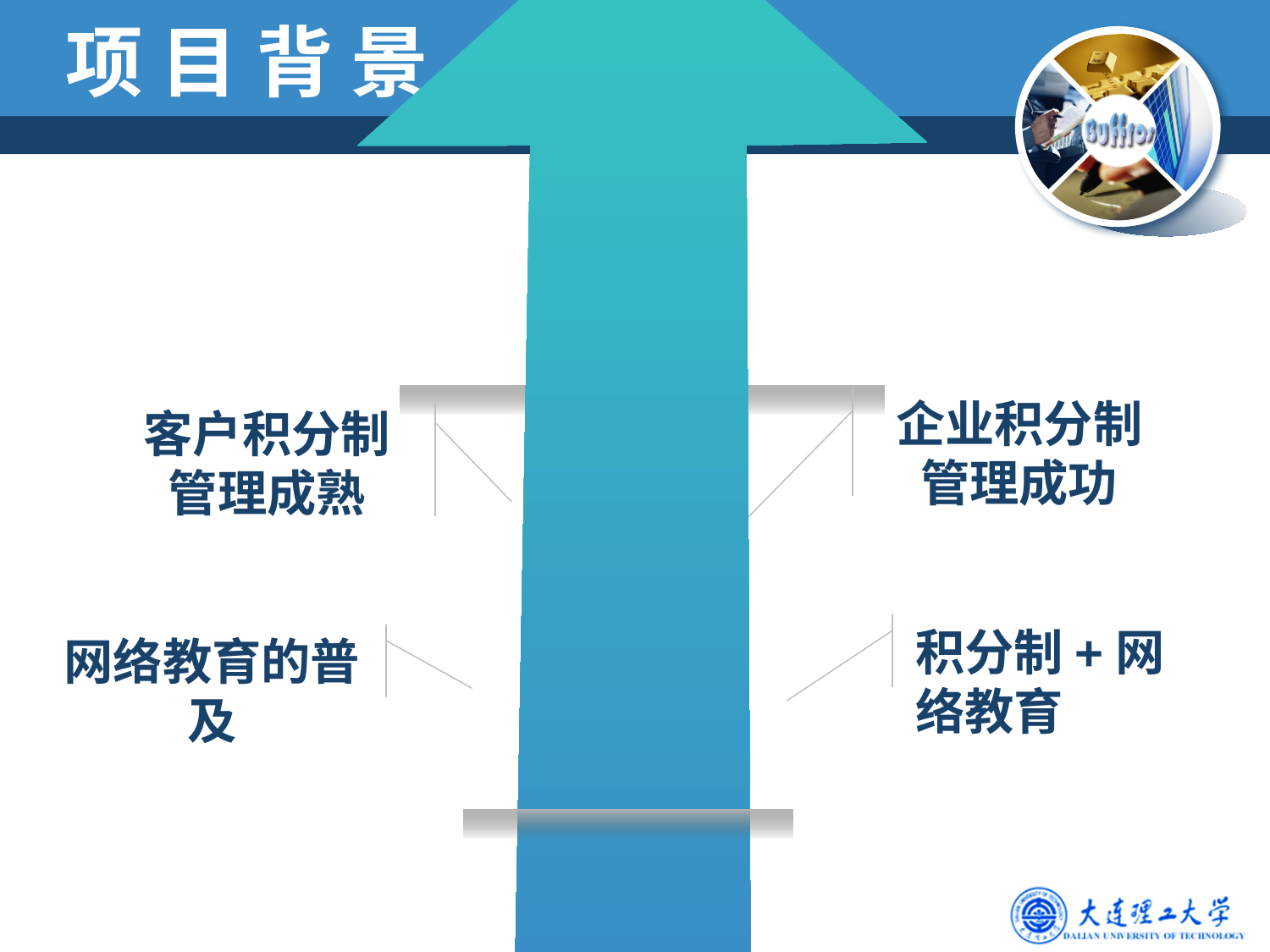

# 项 目 背 景
企业积分制管理成功
客户积分制管理成熟
积分制+网络教育
网络教育的普及